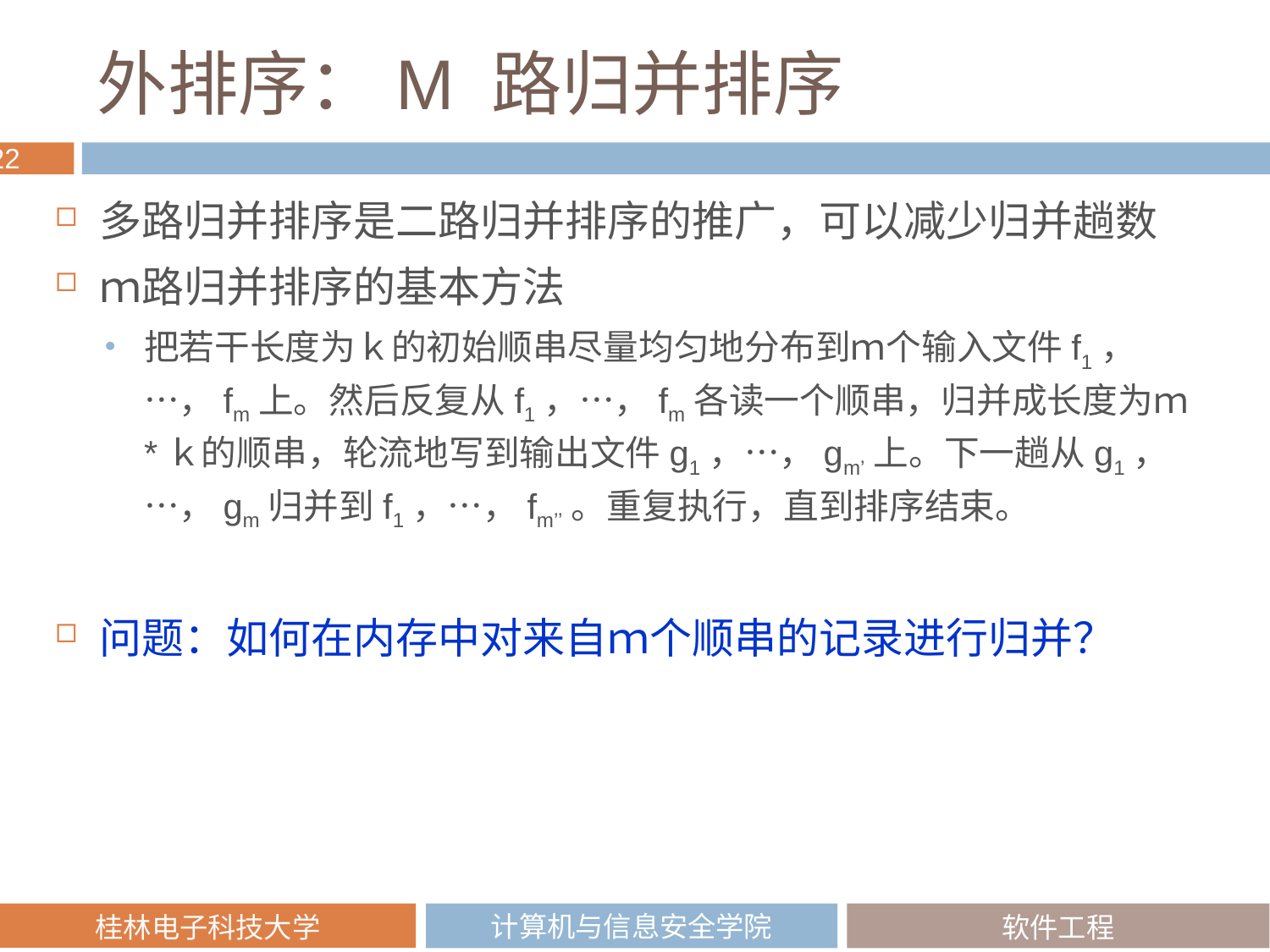

# 外排序：M 路归并排序
多路归并排序是二路归并排序的推广，可以减少归并趟数
ｍ路归并排序的基本方法
把若干长度为ｋ的初始顺串尽量均匀地分布到ｍ个输入文件f1，…，fm上。然后反复从f1，…，fm各读一个顺串，归并成长度为ｍ*ｋ的顺串，轮流地写到输出文件g1，…，gm’上。下一趟从g1，…，gm归并到f1，…，fm’’。重复执行，直到排序结束。

问题：如何在内存中对来自ｍ个顺串的记录进行归并？